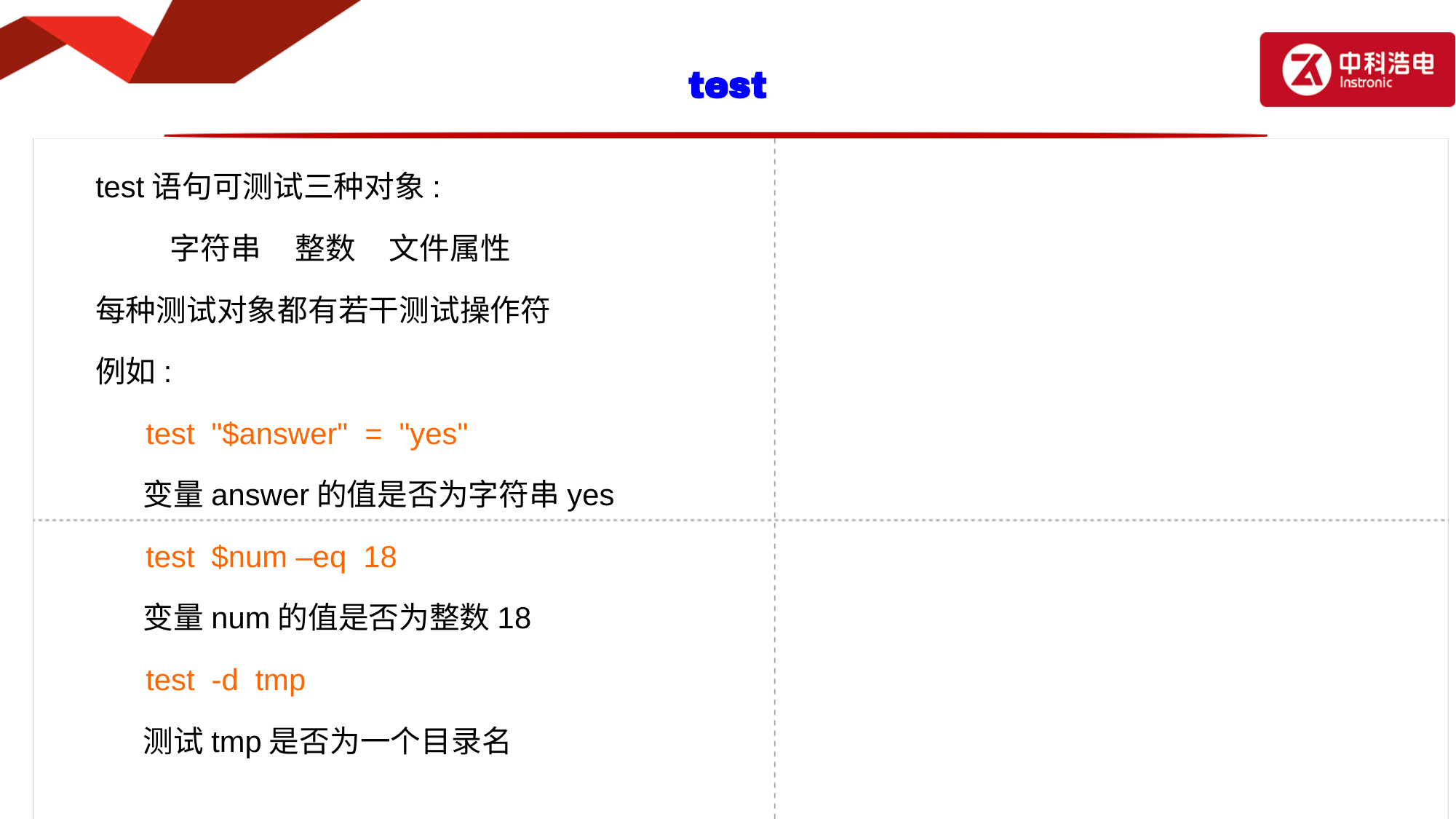

# test
test语句可测试三种对象:
          字符串     整数     文件属性
每种测试对象都有若干测试操作符
例如:
      test  "$answer"  =  "yes"
      变量answer的值是否为字符串yes
      test  $num –eq  18
      变量num的值是否为整数18
      test  -d  tmp
      测试tmp是否为一个目录名